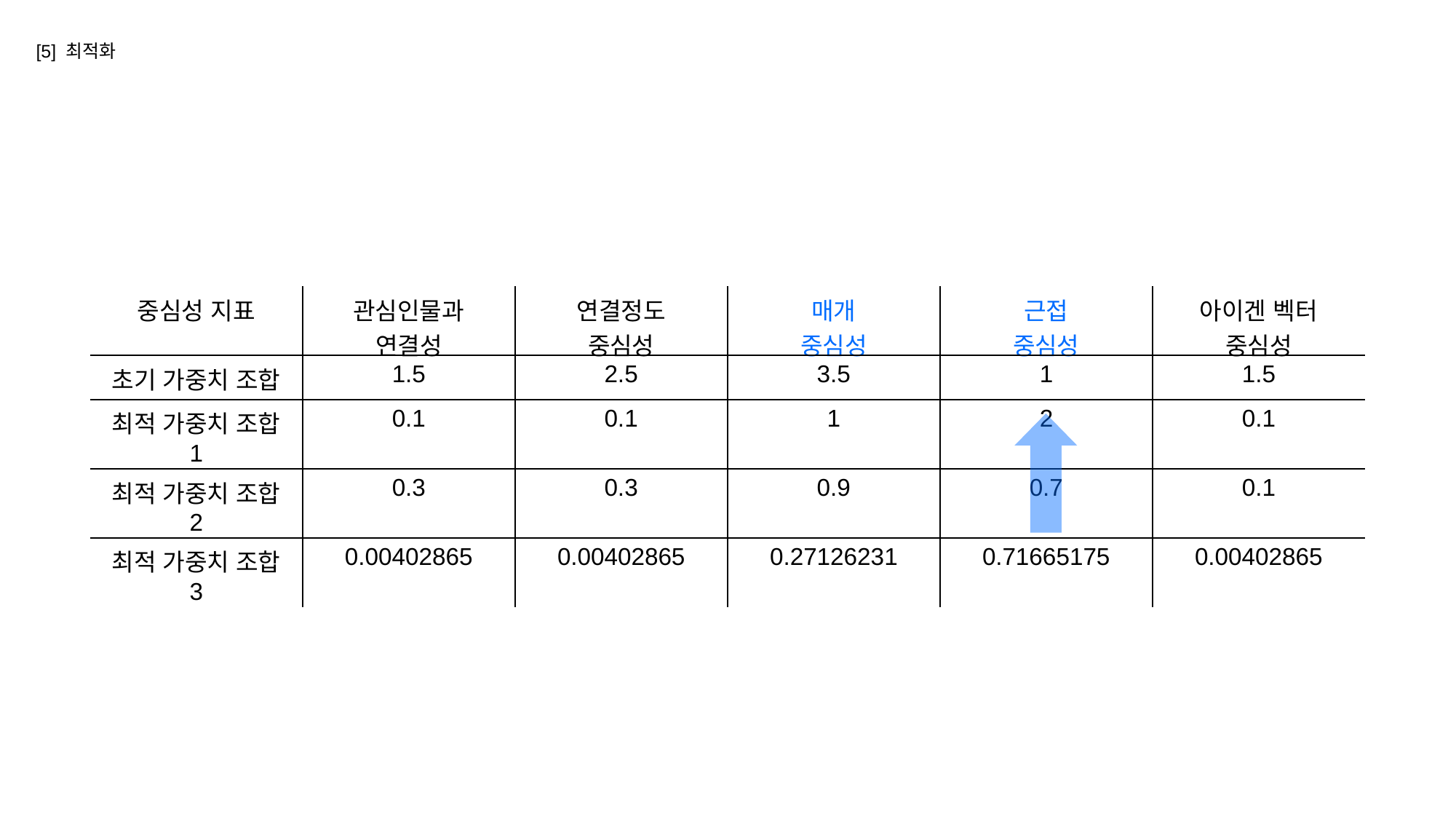

[5] 최적화
| 중심성 지표 | 관심인물과 연결성 | 연결정도 중심성 | 매개 중심성 | 근접 중심성 | 아이겐 벡터 중심성 |
| --- | --- | --- | --- | --- | --- |
| 초기 가중치 조합 | 1.5 | 2.5 | 3.5 | 1 | 1.5 |
| 최적 가중치 조합 1 | 0.1 | 0.1 | 1 | 2 | 0.1 |
| 최적 가중치 조합 2 | 0.3 | 0.3 | 0.9 | 0.7 | 0.1 |
| 최적 가중치 조합 3 | 0.00402865 | 0.00402865 | 0.27126231 | 0.71665175 | 0.00402865 |